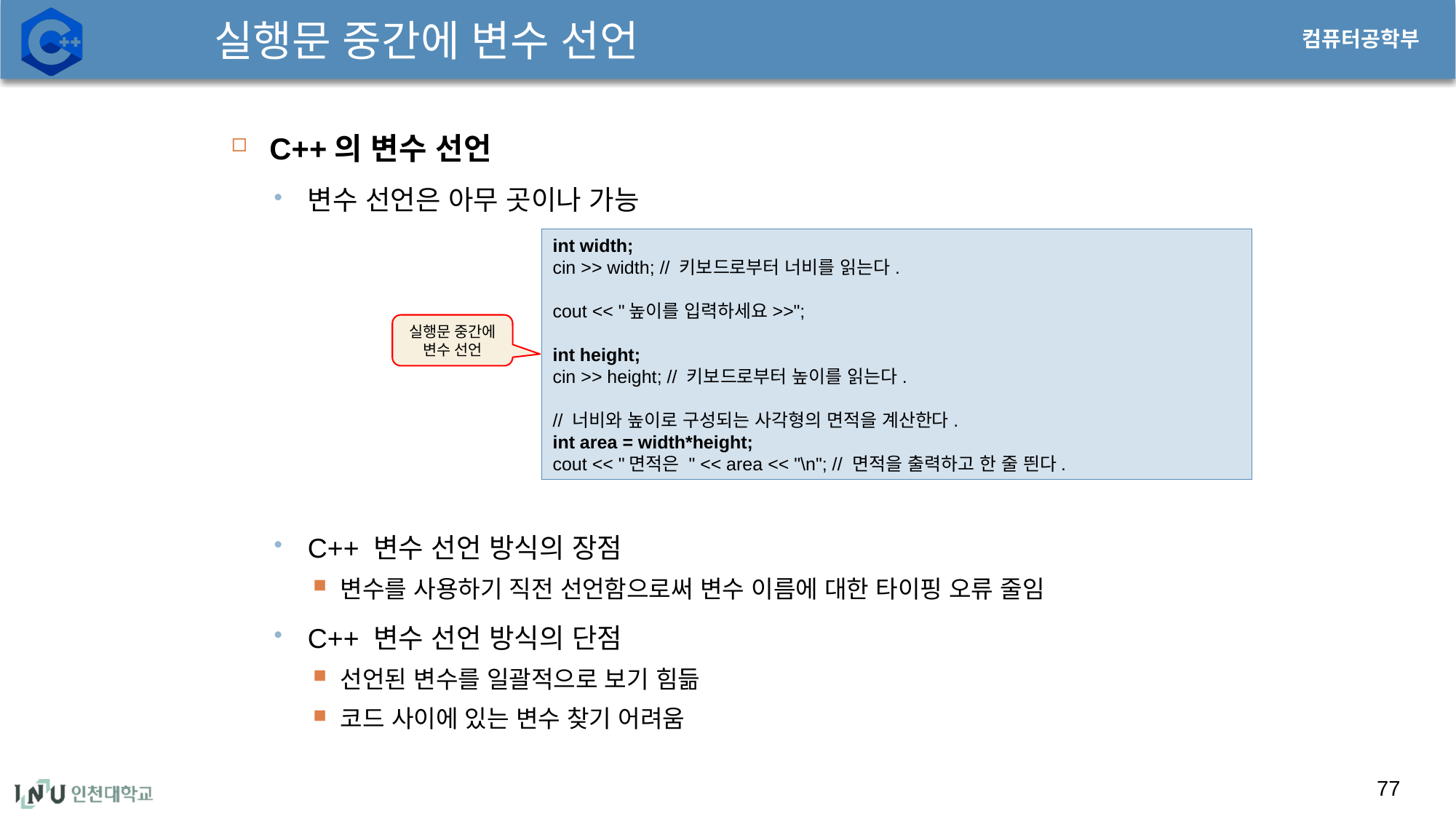

# 실행문 중간에 변수 선언
77
C++의 변수 선언
변수 선언은 아무 곳이나 가능

C++ 변수 선언 방식의 장점
변수를 사용하기 직전 선언함으로써 변수 이름에 대한 타이핑 오류 줄임
C++ 변수 선언 방식의 단점
선언된 변수를 일괄적으로 보기 힘듦
코드 사이에 있는 변수 찾기 어려움

int width;
cin >> width; // 키보드로부터 너비를 읽는다.

cout << "높이를 입력하세요>>";

int height;
cin >> height; // 키보드로부터 높이를 읽는다.

// 너비와 높이로 구성되는 사각형의 면적을 계산한다.
int area = width*height;
cout << "면적은 " << area << "\n"; // 면적을 출력하고 한 줄 띈다.
실행문 중간에 변수 선언